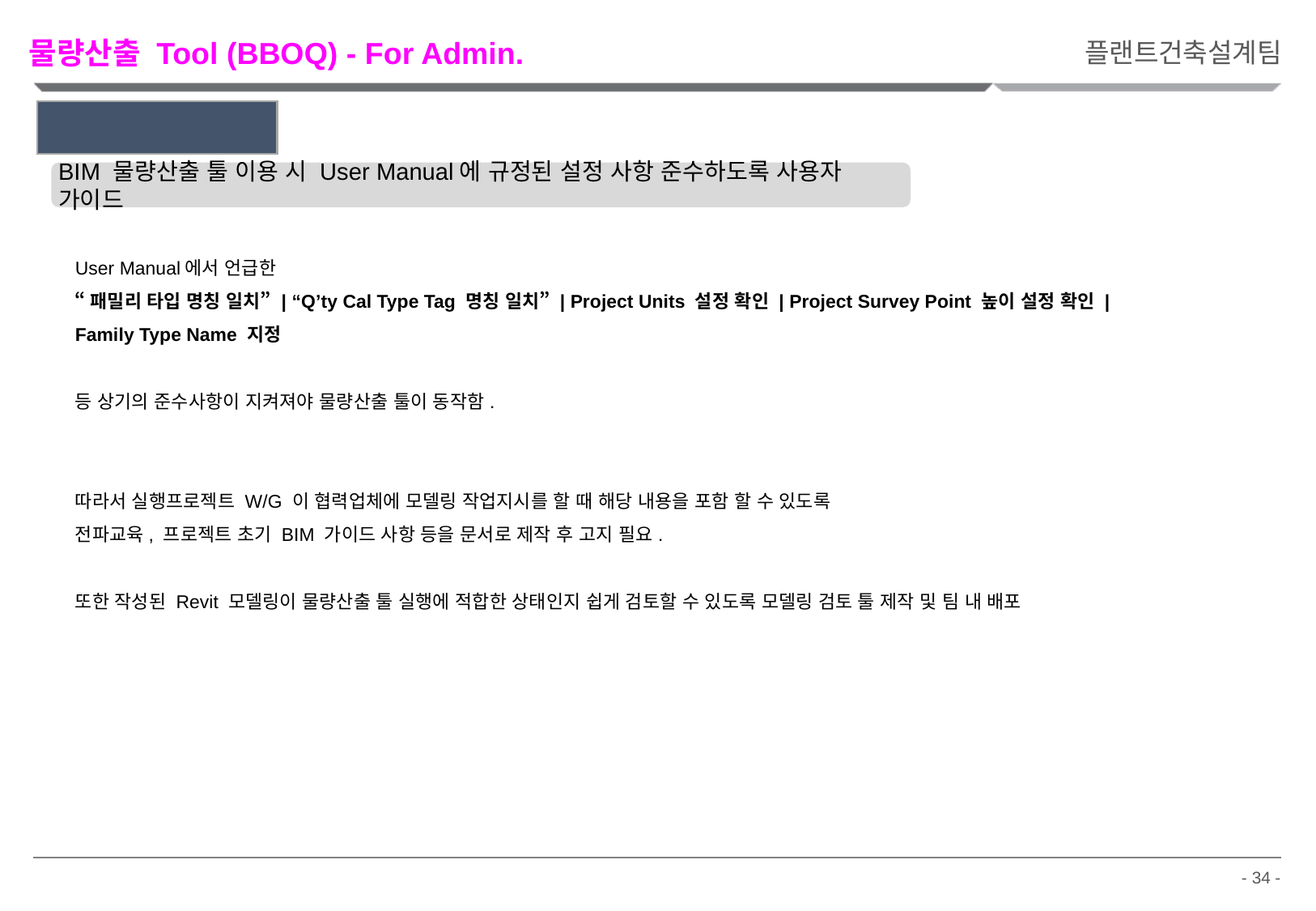

물량산출 Tool (BBOQ) - For Admin.
플랜트건축설계팀
2. Admin.’s Role
BIM 물량산출 툴 이용 시 User Manual에 규정된 설정 사항 준수하도록 사용자 가이드
User Manual에서 언급한
“패밀리 타입 명칭 일치” | “Q’ty Cal Type Tag 명칭 일치” | Project Units 설정 확인 | Project Survey Point 높이 설정 확인 | Family Type Name 지정

등 상기의 준수사항이 지켜져야 물량산출 툴이 동작함.

따라서 실행프로젝트 W/G 이 협력업체에 모델링 작업지시를 할 때 해당 내용을 포함 할 수 있도록
전파교육, 프로젝트 초기 BIM 가이드 사항 등을 문서로 제작 후 고지 필요.

또한 작성된 Revit 모델링이 물량산출 툴 실행에 적합한 상태인지 쉽게 검토할 수 있도록 모델링 검토 툴 제작 및 팀 내 배포